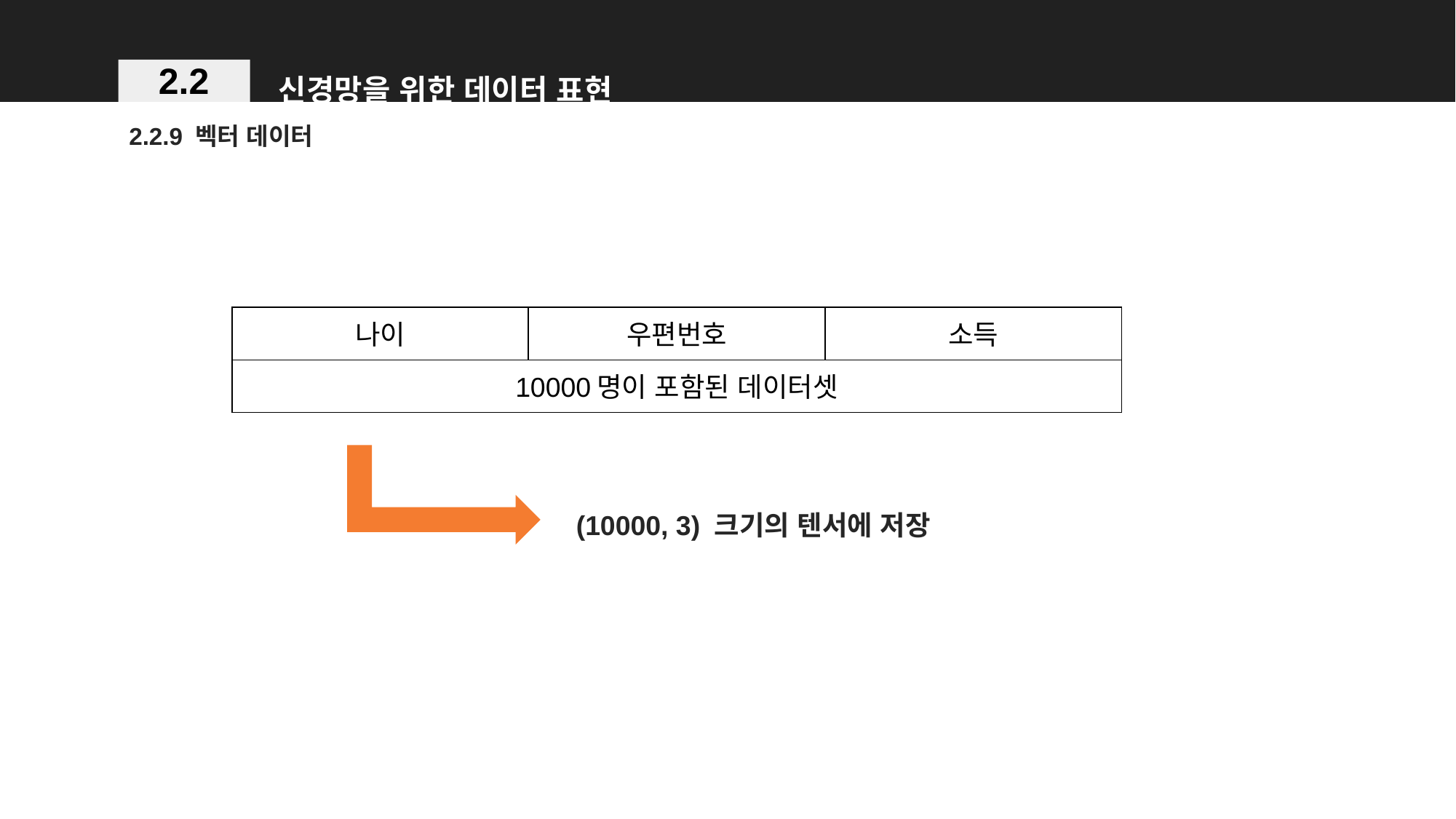

신경망을 위한 데이터 표현
2.2

2.2.9 벡터 데이터
| 나이 | 우편번호 | 소득 |
| --- | --- | --- |
| 10000명이 포함된 데이터셋 |  |  |

(10000, 3) 크기의 텐서에 저장